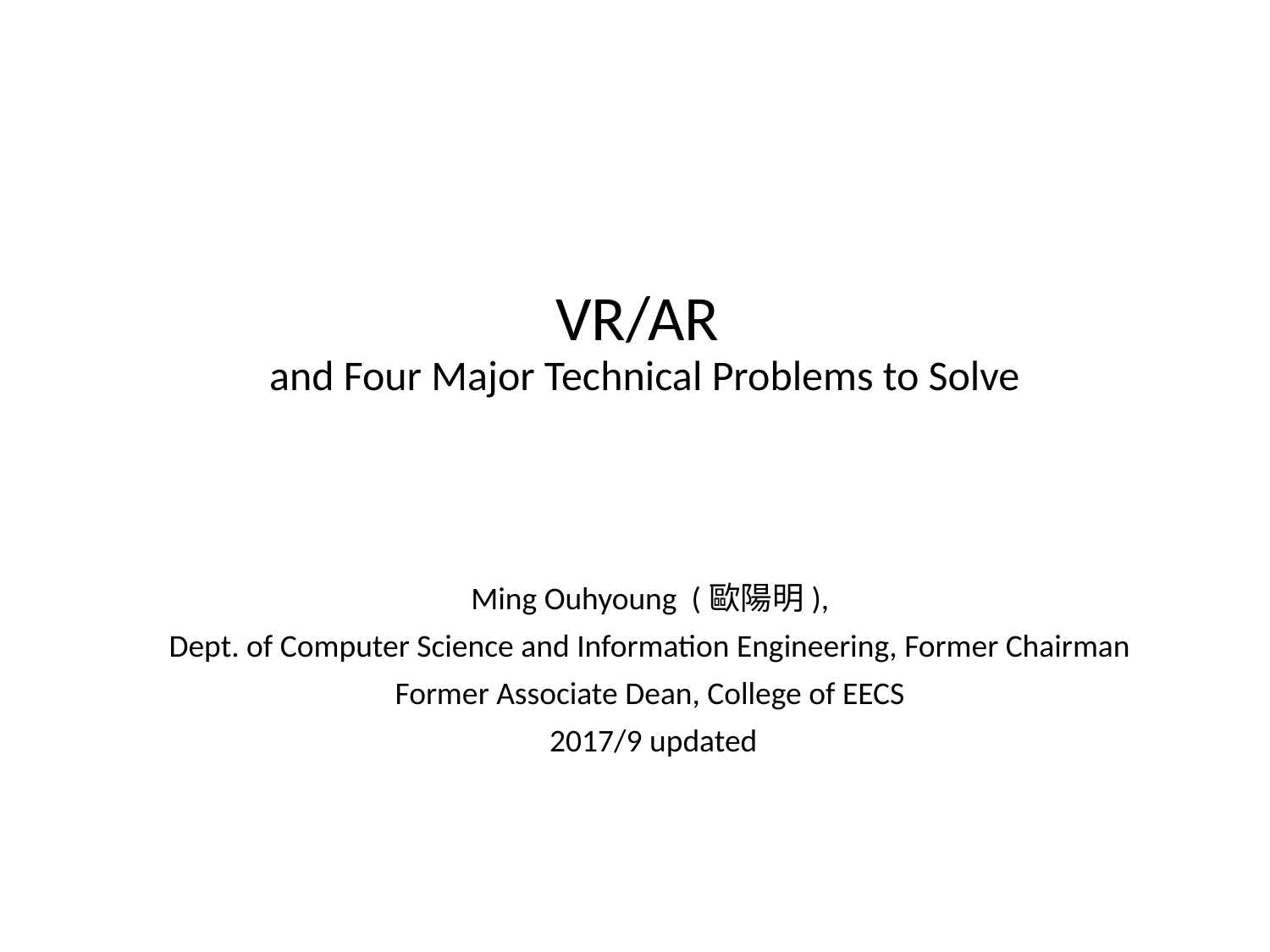

# VR/AR and Four Major Technical Problems to Solve
Ming Ouhyoung  (歐陽明),
Dept. of Computer Science and Information Engineering, Former Chairman
Former Associate Dean, College of EECS
 2017/9 updated